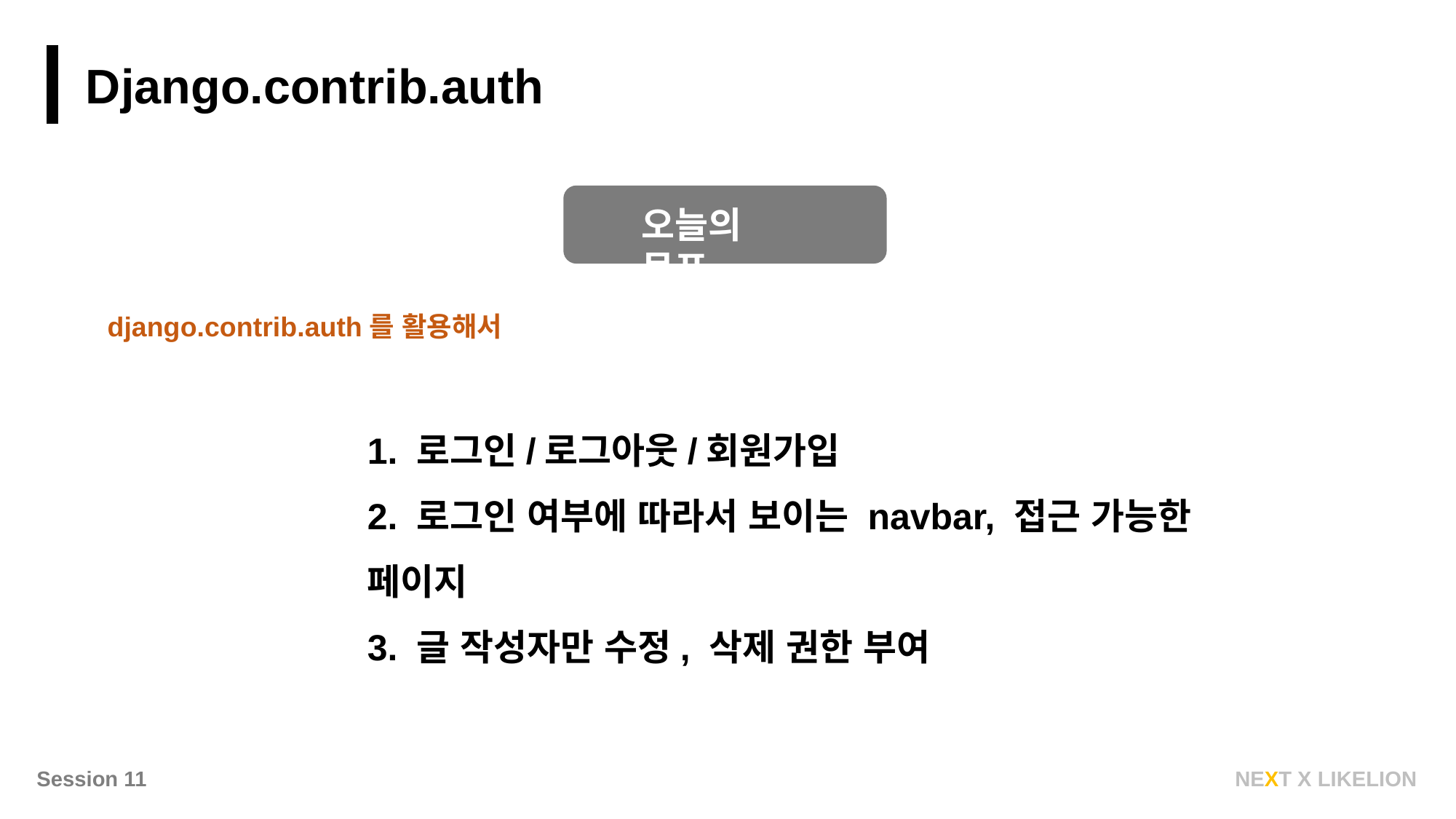

Django.contrib.auth

오늘의 목표
django.contrib.auth를 활용해서

1. 로그인/로그아웃/회원가입
2. 로그인 여부에 따라서 보이는 navbar, 접근 가능한 페이지
3. 글 작성자만 수정, 삭제 권한 부여

NEXT X LIKELION
Session 11